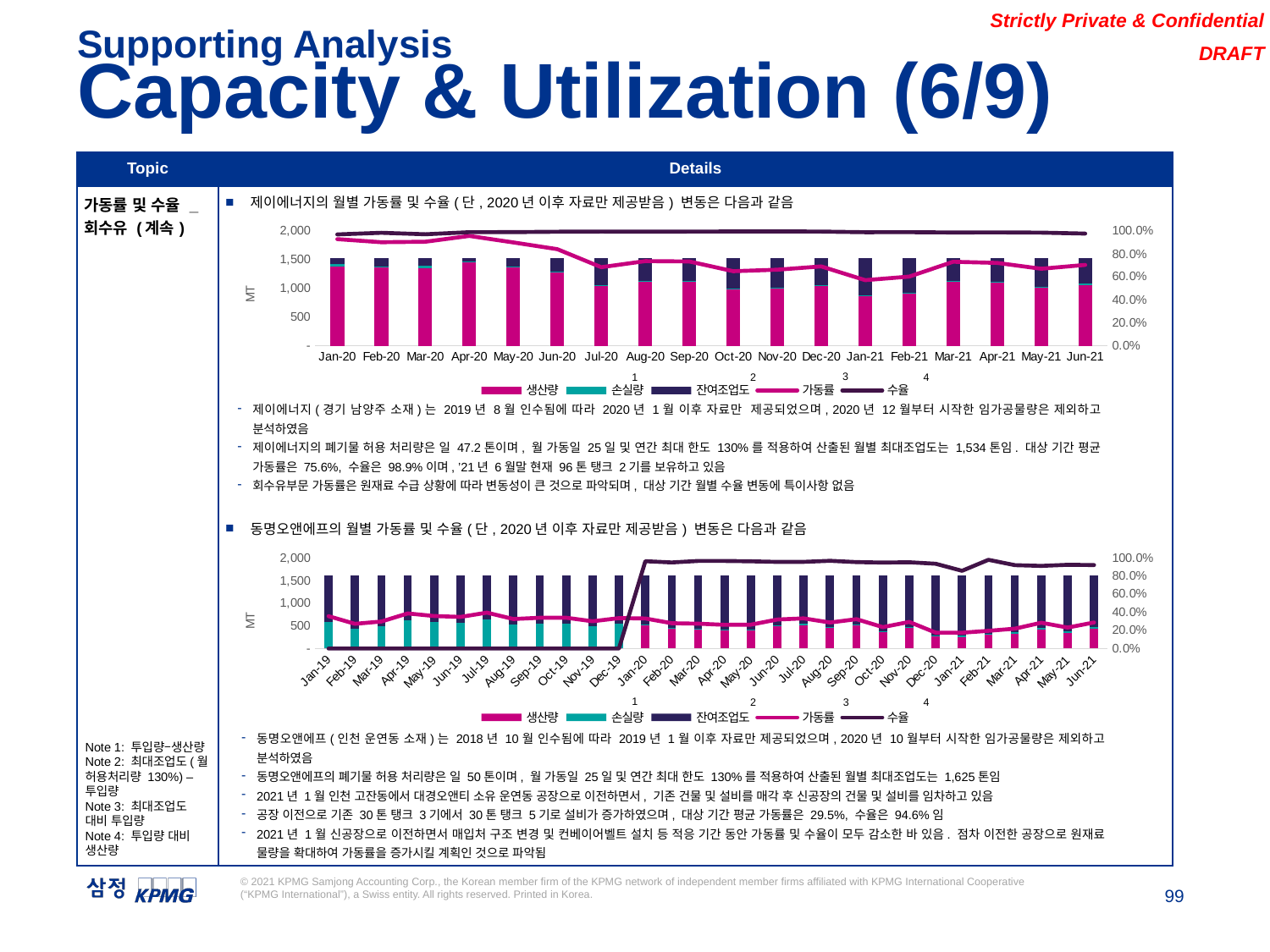

Supporting Analysis
Capacity & Utilization (6/9)
| Topic | Details |
| --- | --- |
| 가동률 및 수율 \_회수유 (계속) | 제이에너지의 월별 가동률 및 수율(단, 2020년 이후 자료만 제공받음) 변동은 다음과 같음 동명오앤에프의 월별 가동률 및 수율(단, 2020년 이후 자료만 제공받음) 변동은 다음과 같음 |

### Chart

| Category | 생산량 | 손실량 | 잔여조업도 | 가동률 | 수율 |
|---|---|---|---|---|---|
| 43831 | 1384.0 | 41.952571429000045 | 108.04742857099995 | 0.929564909666884 | 0.970579265909975 |
| 43862 | 1364.0 | 20.82899999999995 | 149.17100000000005 | 0.9027568448500651 | 0.9849591538016608 |
| 43891 | 1352.0 | 39.034000000000106 | 142.9659999999999 | 0.9068018252933507 | 0.9719388598697084 |
| 43922 | 1454.0 | 14.538000000000011 | 65.46199999999999 | 0.9573259452411995 | 0.9901003583155492 |
| 43952 | 1369.0 | 12.954999999999927 | 152.04500000000007 | 0.9008833116036505 | 0.990625599241654 |
| 43983 | 1284.0 | 7.7029999999999745 | 242.29700000000003 | 0.8420488917861799 | 0.9940365548427154 |
| 44013 | 1046.0 | 4.663000000000011 | 483.337 | 0.6849172099087354 | 0.9955618499937658 |
| 44044 | 1126.0 | 6.150000000000091 | 401.8499999999999 | 0.7380378096479792 | 0.9945678576160402 |
| 44075 | 1122.0 | 5.1720000000000255 | 406.828 | 0.7347926988265971 | 0.9954115254814704 |
| 44105 | 993.0 | 3.8360000000000127 | 537.164 | 0.6498279009126466 | 0.996151824372314 |
| 44136 | 1014.0 | 3.079428570999994 | 516.920571429 | 0.6630243993292047 | 0.9969722831034675 |
| 44166 | 1056.0 | 5.0 | 473.0 | 0.6916558018252934 | 0.9952874646559849 |
| 44197 | 868.0 | 9.0 | 657.0 | 0.5717079530638852 | 0.9897377423033067 |
| 44228 | 916.0 | 9.0 | 609.0 | 0.6029986962190352 | 0.9902702702702703 |
| 44256 | 1109.0 | 14.0 | 411.0 | 0.7320730117340287 | 0.98753339269813 |
| 44287 | 1095.0 | 13.0 | 426.0 | 0.7222946544980443 | 0.9882671480144405 |
| 44317 | 1016.0 | 14.0 | 504.0 | 0.6714471968709257 | 0.9864077669902913 |
| 44348 | 1057.0 | 24.0 | 453.0 | 0.7046936114732725 | 0.9777983348751156 |
3
1
4
2
제이에너지(경기 남양주 소재)는 2019년 8월 인수됨에 따라 2020년 1월 이후 자료만  제공되었으며, 2020년 12월부터 시작한 임가공물량은 제외하고 분석하였음
제이에너지의 폐기물 허용 처리량은 일 47.2톤이며, 월 가동일 25일 및 연간 최대 한도 130%를 적용하여 산출된 월별 최대조업도는 1,534톤임. 대상 기간 평균 가동률은 75.6%, 수율은 98.9%이며, ’21년 6월말 현재 96톤 탱크 2기를 보유하고 있음
회수유부문 가동률은 원재료 수급 상황에 따라 변동성이 큰 것으로 파악되며, 대상 기간 월별 수율 변동에 특이사항 없음

### Chart

| Category | 생산량 | 손실량 | 잔여조업도 | 가동률 | 수율 |
|---|---|---|---|---|---|
| 43466 | 0.0 | 581.088 | 1043.912 | 0.35759261538461534 | None |
| 43497 | 0.0 | 443.935 | 1181.065 | 0.27319076923076924 | None |
| 43525 | 0.0 | 485.42 | 1139.58 | 0.29872 | None |
| 43556 | 0.0 | 630.589 | 994.411 | 0.38805476923076926 | None |
| 43586 | 0.0 | 583.847 | 1041.153 | 0.3592904615384615 | None |
| 43617 | 0.0 | 568.033 | 1056.967 | 0.34955876923076923 | None |
| 43647 | 0.0 | 644.893 | 980.107 | 0.3968572307692308 | None |
| 43678 | 0.0 | 530.484 | 1094.516 | 0.32645169230769233 | None |
| 43709 | 0.0 | 552.955 | 1072.045 | 0.34028 | None |
| 43739 | 0.0 | 553.6 | 1071.4 | 0.3406769230769231 | None |
| 43770 | 0.0 | 489.574 | 1135.426 | 0.3012763076923077 | None |
| 43800 | 0.0 | 545.937 | 1079.063 | 0.3359612307692308 | None |
| 43831 | 521.0 | 18.618000000000052 | 1085.382 | 0.3320726153846154 | 0.965497815121067 |
| 43862 | 433.0 | 21.934000000000026 | 1170.066 | 0.2799593846153846 | 0.9517864129741896 |
| 43891 | 432.0 | 14.238 | 1178.762 | 0.274608 | 0.9680932596506797 |
| 43922 | 413.0 | 13.434000000000026 | 1198.566 | 0.2624209230769231 | 0.96849688345676 |
| 43952 | 413.0 | 15.293999999999983 | 1196.7060000000001 | 0.26356553846153846 | 0.964290884299103 |
| 43983 | 499.0 | 21.918999999999983 | 1104.0810000000001 | 0.32056553846153846 | 0.957922440916918 |
| 44013 | 519.0 | 22.59400000000005 | 1083.406 | 0.3332886153846154 | 0.958282403423967 |
| 44044 | 453.0 | 13.940999999999974 | 1158.059 | 0.2873483076923077 | 0.9701439796462509 |
| 44075 | 504.0 | 23.339000000000055 | 1097.661 | 0.3245163076923077 | 0.955741942090382 |
| 44105 | 366.0 | 19.0 | 1240.0 | 0.23692307692307693 | 0.9506493506493506 |
| 44136 | 456.0 | 22.0 | 1147.0 | 0.29415384615384615 | 0.9539748953974896 |
| 44166 | 268.0 | 18.0 | 1339.0 | 0.176 | 0.9370629370629371 |
| 44197 | 244.0 | 40.0 | 1341.0 | 0.17476923076923076 | 0.8591549295774648 |
| 44228 | 312.0 | 6.0 | 1307.0 | 0.1956923076923077 | 0.9811320754716981 |
| 44256 | 329.0 | 28.0 | 1268.0 | 0.2196923076923077 | 0.9215686274509803 |
| 44287 | 424.0 | 40.0 | 1161.0 | 0.2855384615384615 | 0.9137931034482759 |
| 44317 | 349.0 | 28.0 | 1248.0 | 0.232 | 0.9257294429708223 |
| 44348 | 432.0 | 36.0 | 1157.0 | 0.288 | 0.9230769230769231 |
1
2
3
4
동명오앤에프(인천 운연동 소재)는 2018년 10월 인수됨에 따라 2019년 1월 이후 자료만 제공되었으며, 2020년 10월부터 시작한 임가공물량은 제외하고 분석하였음
동명오앤에프의 폐기물 허용 처리량은 일 50톤이며, 월 가동일 25일 및 연간 최대 한도 130%를 적용하여 산출된 월별 최대조업도는 1,625톤임
2021년 1월 인천 고잔동에서 대경오앤티 소유 운연동 공장으로 이전하면서, 기존 건물 및 설비를 매각 후 신공장의 건물 및 설비를 임차하고 있음
공장 이전으로 기존 30톤 탱크 3기에서 30톤 탱크 5기로 설비가 증가하였으며, 대상 기간 평균 가동률은 29.5%, 수율은 94.6%임
2021년 1월 신공장으로 이전하면서 매입처 구조 변경 및 컨베이어벨트 설치 등 적응 기간 동안 가동률 및 수율이 모두 감소한 바 있음. 점차 이전한 공장으로 원재료 물량을 확대하여 가동률을 증가시킬 계획인 것으로 파악됨
Note 1: 투입량–생산량
Note 2: 최대조업도(월 허용처리량 130%) –투입량
Note 3: 최대조업도 대비 투입량
Note 4: 투입량 대비 생산량